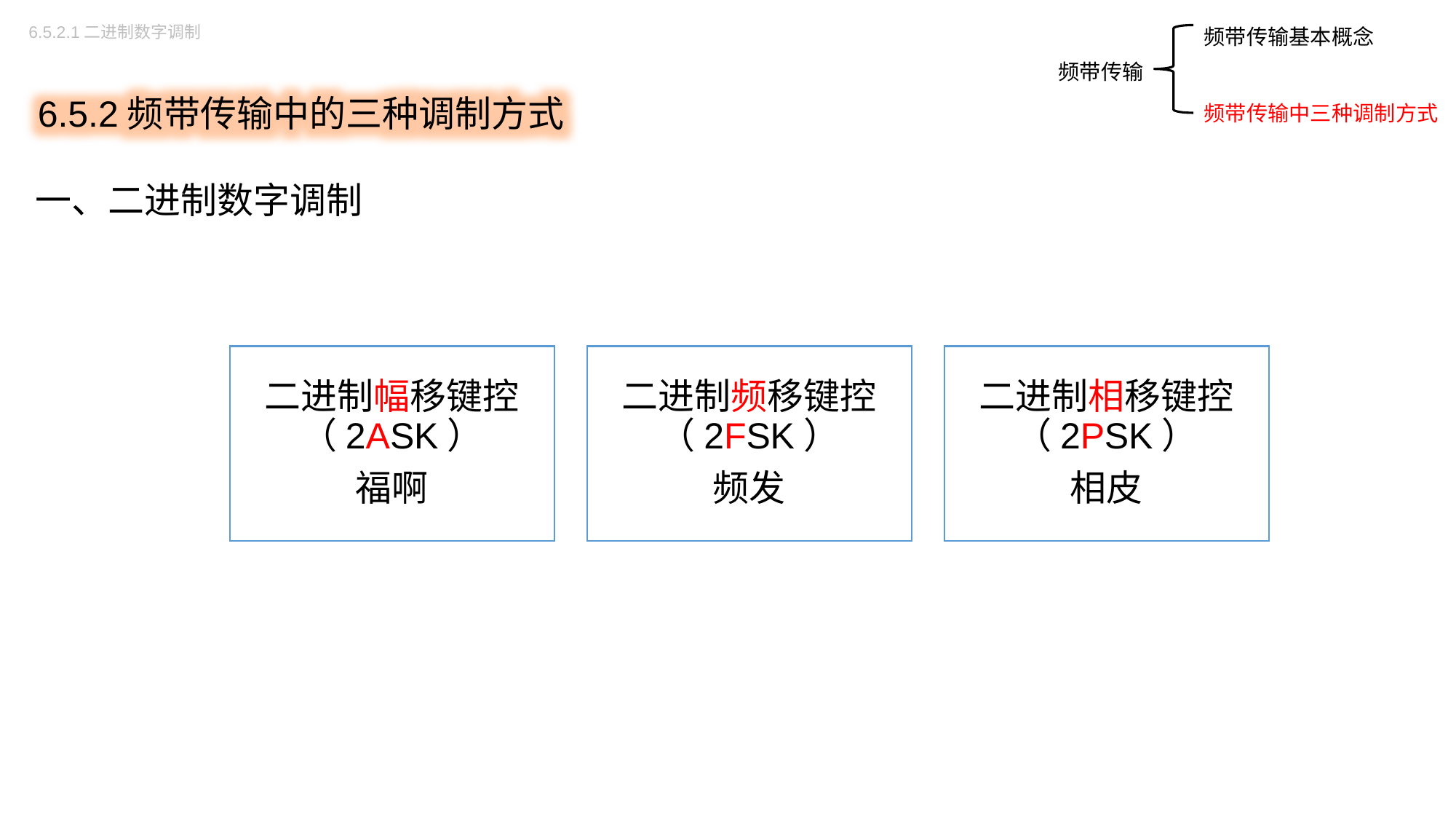

频带传输基本概念

频带传输中三种调制方式
6.5.2.1二进制数字调制

6.5.2频带传输中的三种调制方式
频带传输
一、二进制数字调制
二进制幅移键控（2ASK）
福啊
二进制频移键控（2FSK）
频发
二进制相移键控（2PSK）
相皮